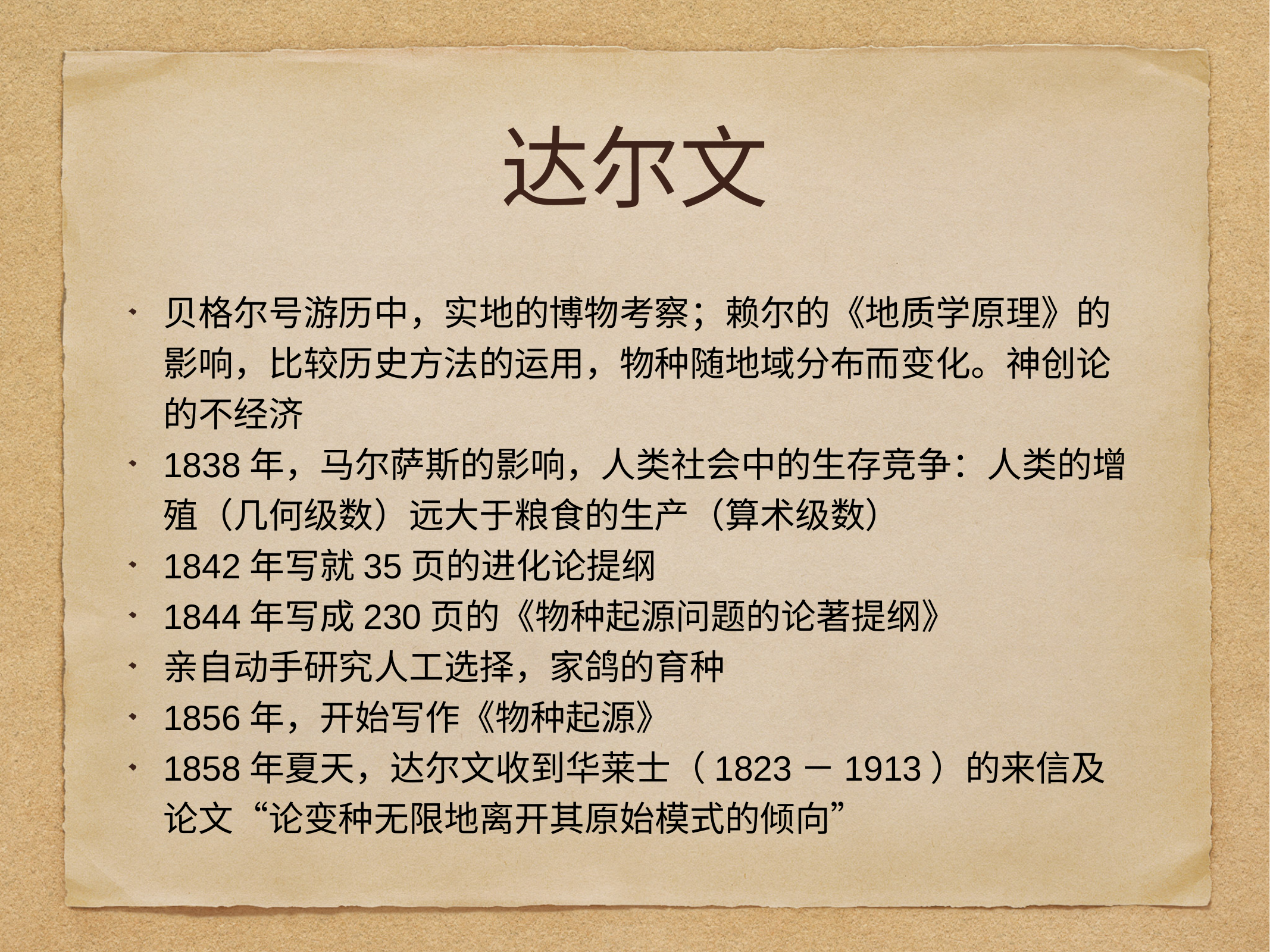

# 达尔文
贝格尔号游历中，实地的博物考察；赖尔的《地质学原理》的影响，比较历史方法的运用，物种随地域分布而变化。神创论的不经济
1838年，马尔萨斯的影响，人类社会中的生存竞争：人类的增殖（几何级数）远大于粮食的生产（算术级数）
1842年写就35页的进化论提纲
1844年写成230页的《物种起源问题的论著提纲》
亲自动手研究人工选择，家鸽的育种
1856年，开始写作《物种起源》
1858年夏天，达尔文收到华莱士（1823－1913）的来信及论文“论变种无限地离开其原始模式的倾向”